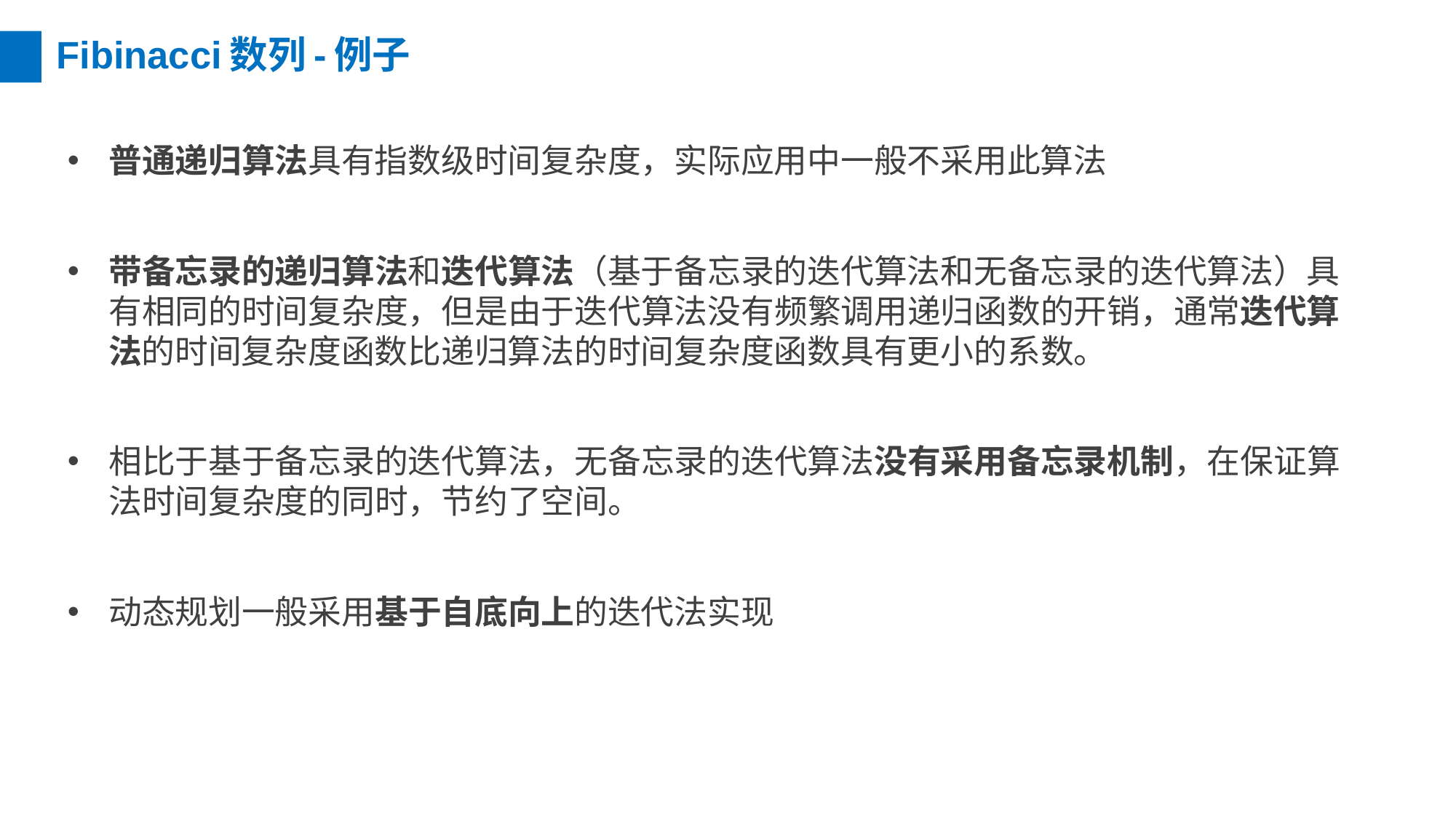

Fibinacci数列-例子

普通递归算法具有指数级时间复杂度，实际应用中一般不采用此算法

带备忘录的递归算法和迭代算法（基于备忘录的迭代算法和无备忘录的迭代算法）具有相同的时间复杂度，但是由于迭代算法没有频繁调用递归函数的开销，通常迭代算法的时间复杂度函数比递归算法的时间复杂度函数具有更小的系数。

相比于基于备忘录的迭代算法，无备忘录的迭代算法没有采用备忘录机制，在保证算法时间复杂度的同时，节约了空间。

动态规划一般采用基于自底向上的迭代法实现